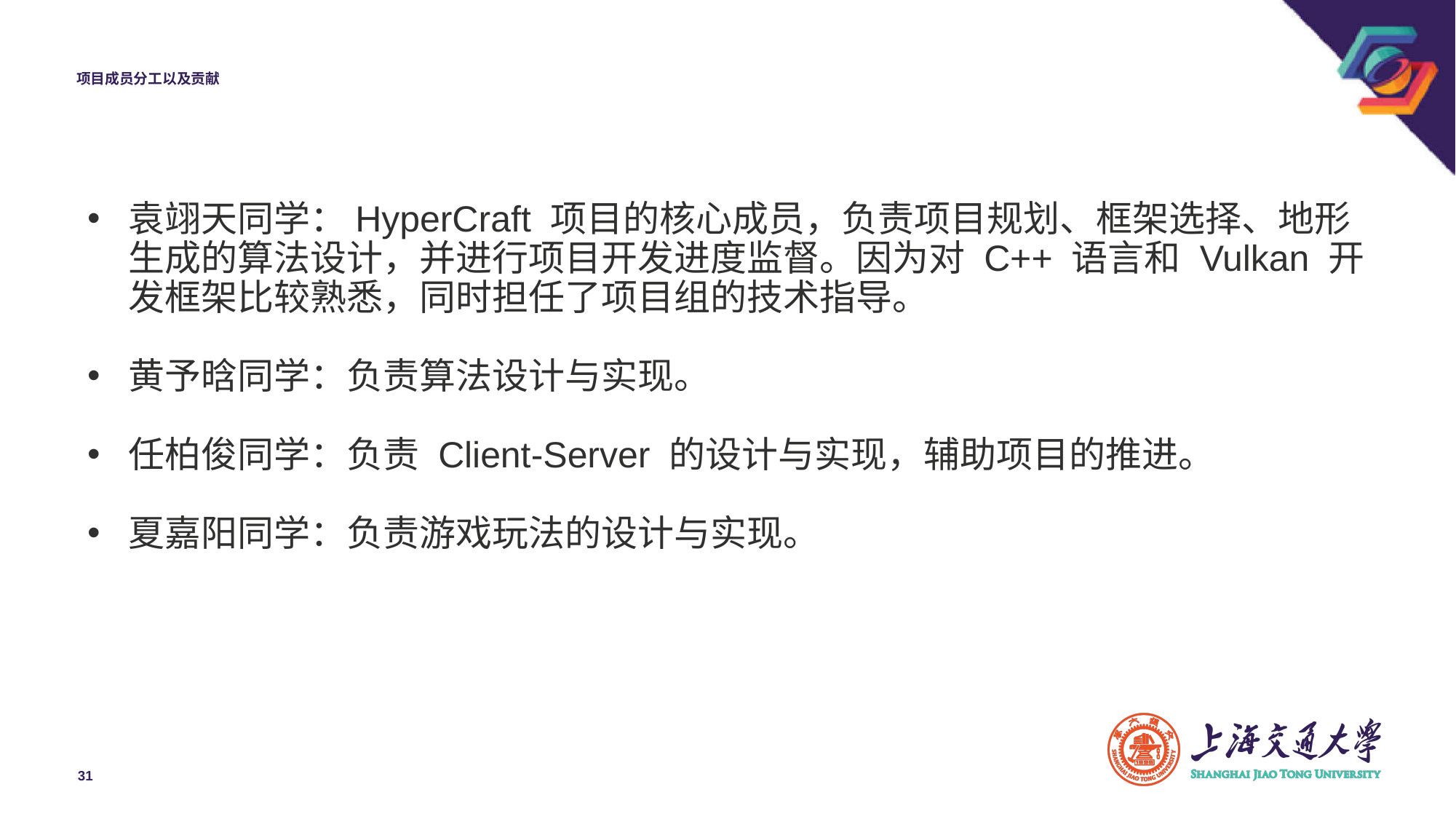

# 项目成员分工以及贡献
袁翊天同学：HyperCraft 项目的核心成员，负责项目规划、框架选择、地形生成的算法设计，并进行项目开发进度监督。因为对 C++ 语言和 Vulkan 开发框架比较熟悉，同时担任了项目组的技术指导。

黄予晗同学：负责算法设计与实现。

任柏俊同学：负责 Client-Server 的设计与实现，辅助项目的推进。

夏嘉阳同学：负责游戏玩法的设计与实现。
31